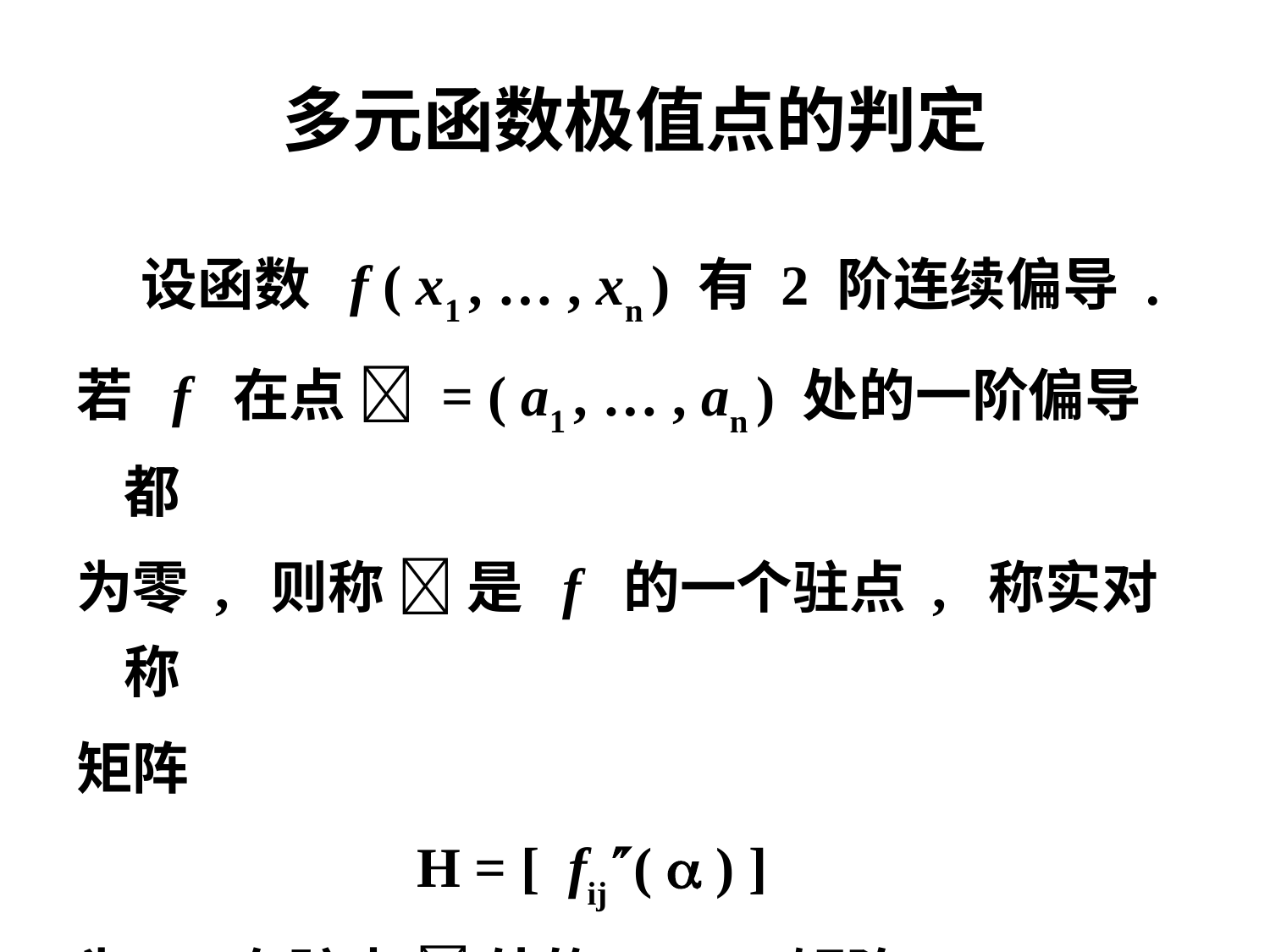

# 多元函数极值点的判定
    设函数  f ( x1 , … , xn ) 有 2 阶连续偏导 .
若  f  在点 α = ( a1 , … , an ) 处的一阶偏导都
为零 ,  则称 α 是  f  的一个驻点 ,  称实对称
矩阵
                        H = [  fij″( α ) ]
为  f  在驻点 α 处的 Hesse 矩阵 .